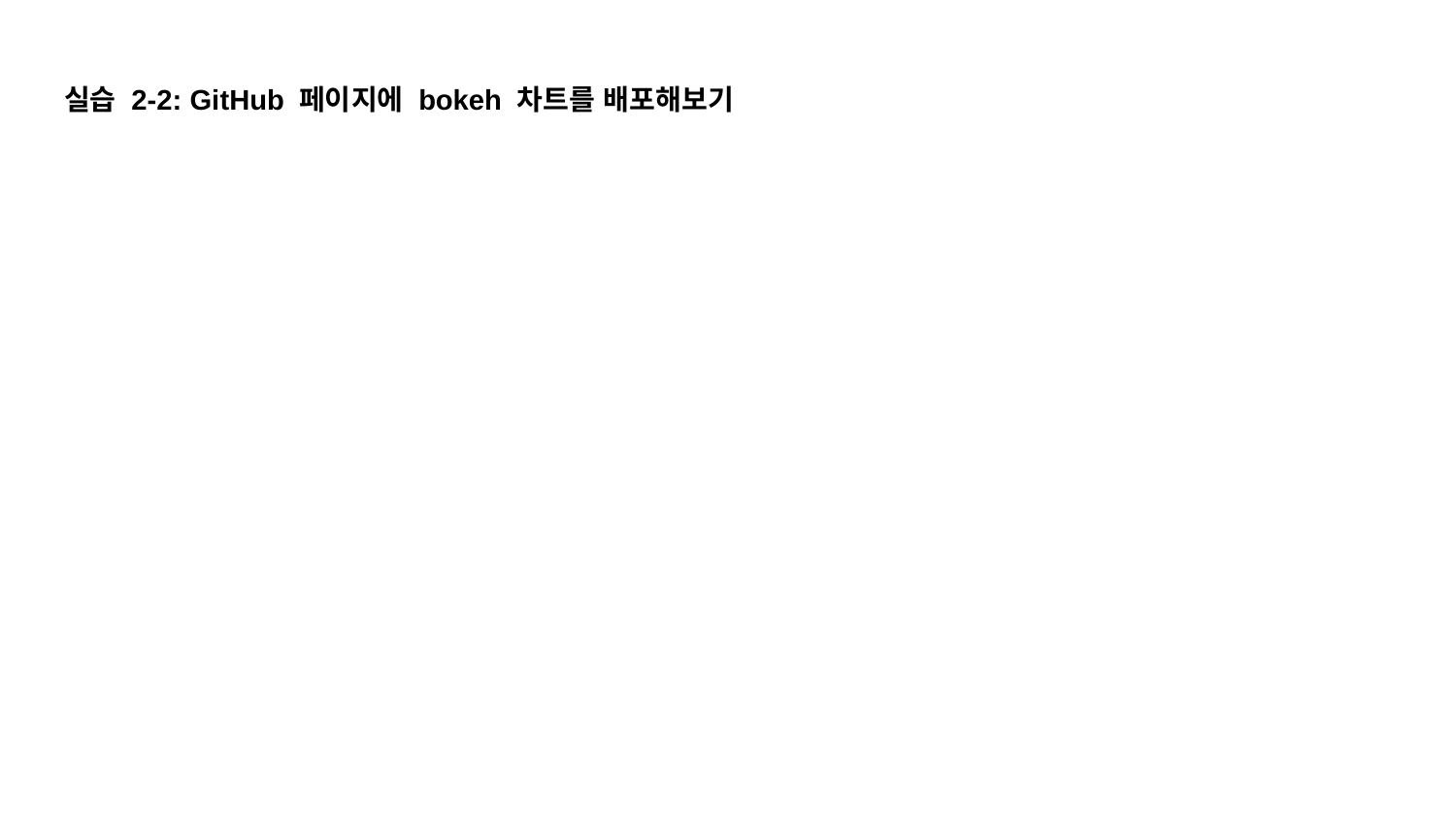

실습 2-2: GitHub 페이지에 bokeh 차트를 배포해보기